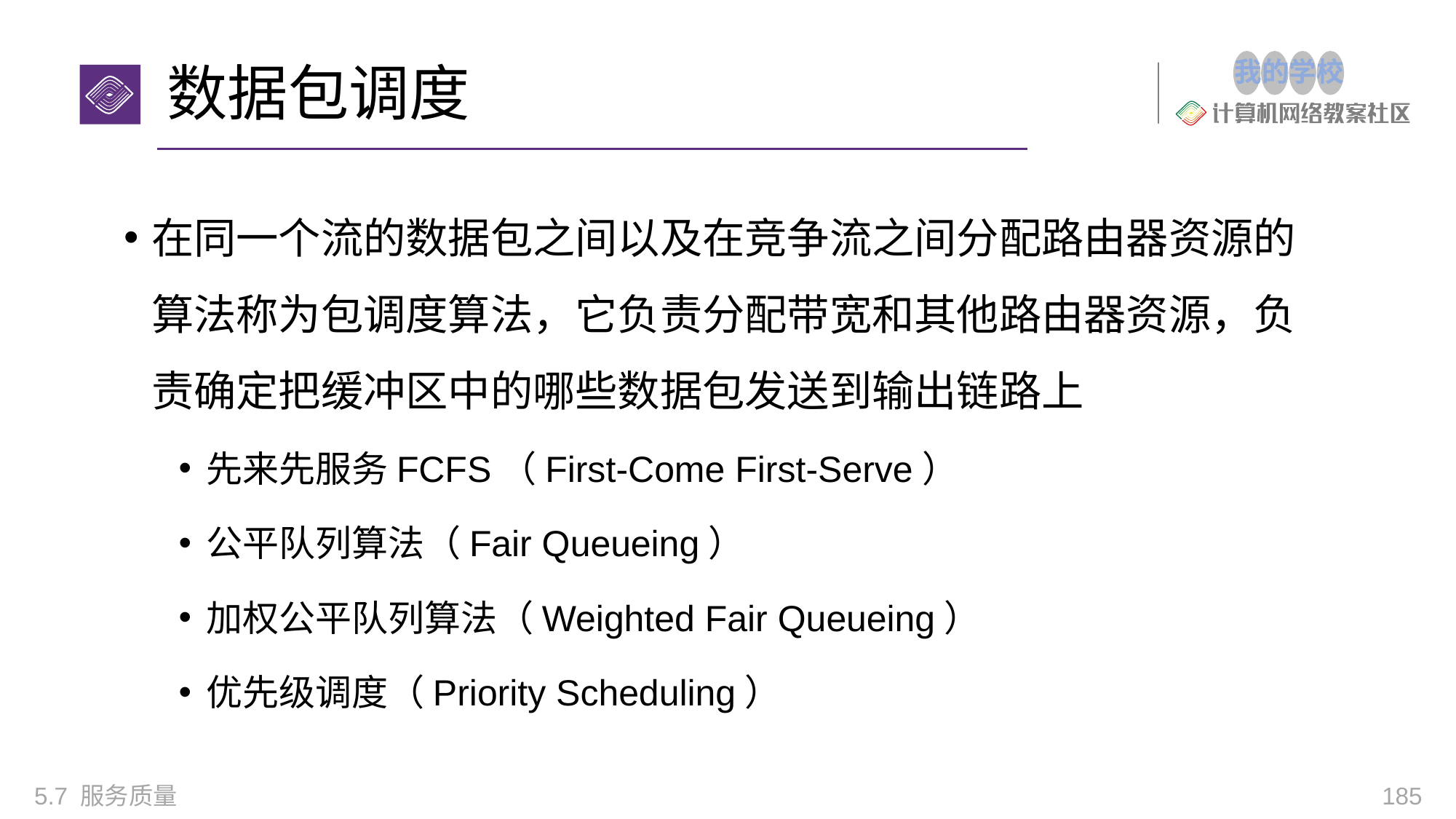

# 数据包调度
在同一个流的数据包之间以及在竞争流之间分配路由器资源的算法称为包调度算法，它负责分配带宽和其他路由器资源，负责确定把缓冲区中的哪些数据包发送到输出链路上
先来先服务FCFS（First-Come First-Serve）
公平队列算法（Fair Queueing）
加权公平队列算法（Weighted Fair Queueing）
优先级调度（Priority Scheduling）
5.7 服务质量
185